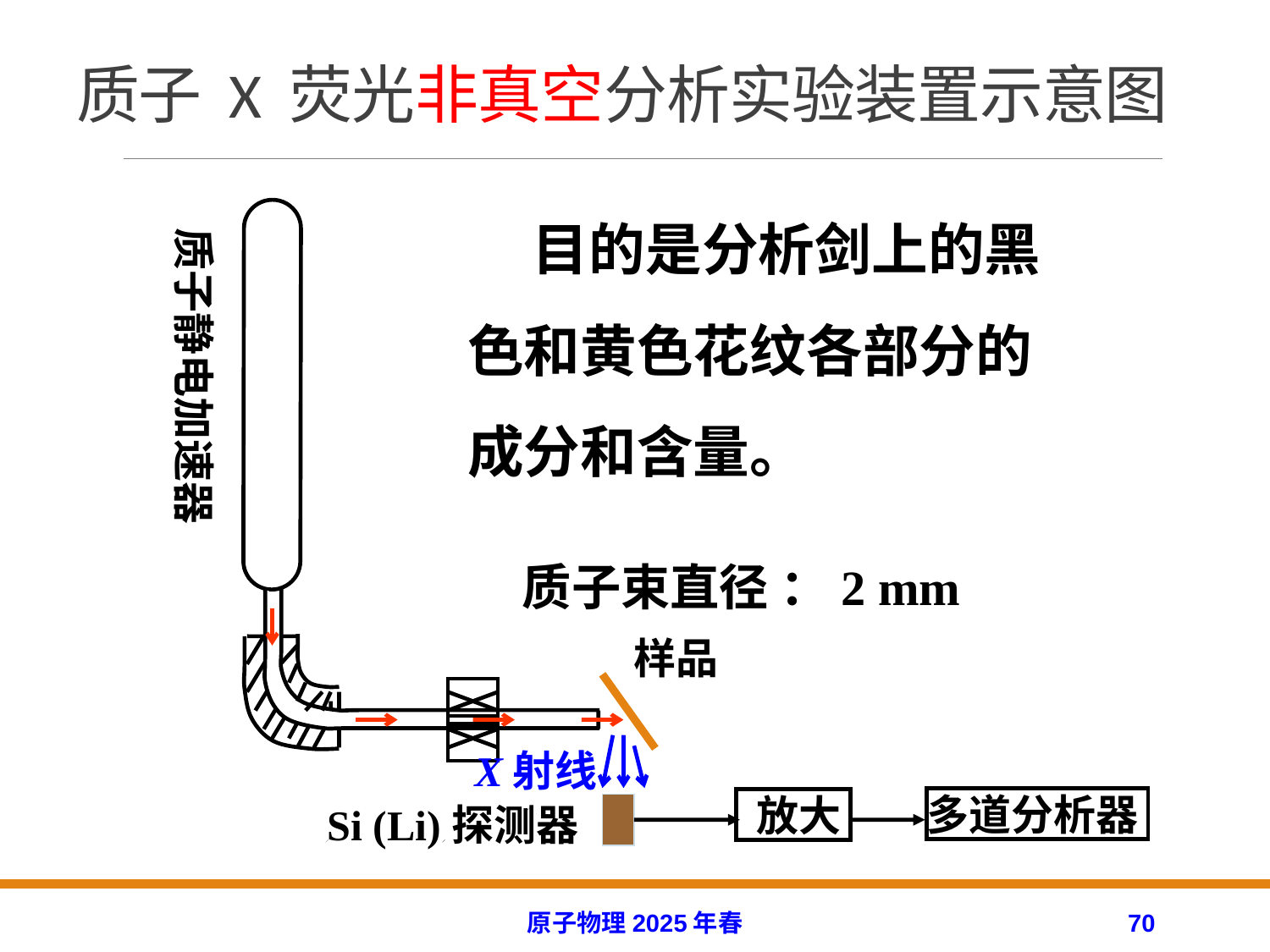

# 质子 X 荧光非真空分析实验装置示意图
    目的是分析剑上的黑色和黄色花纹各部分的成分和含量。

质子静电加速器
质子束直径 ：2 mm
样品

X射线
多道分析器
 放大

Si (Li)探测器

原子物理2025年春
70